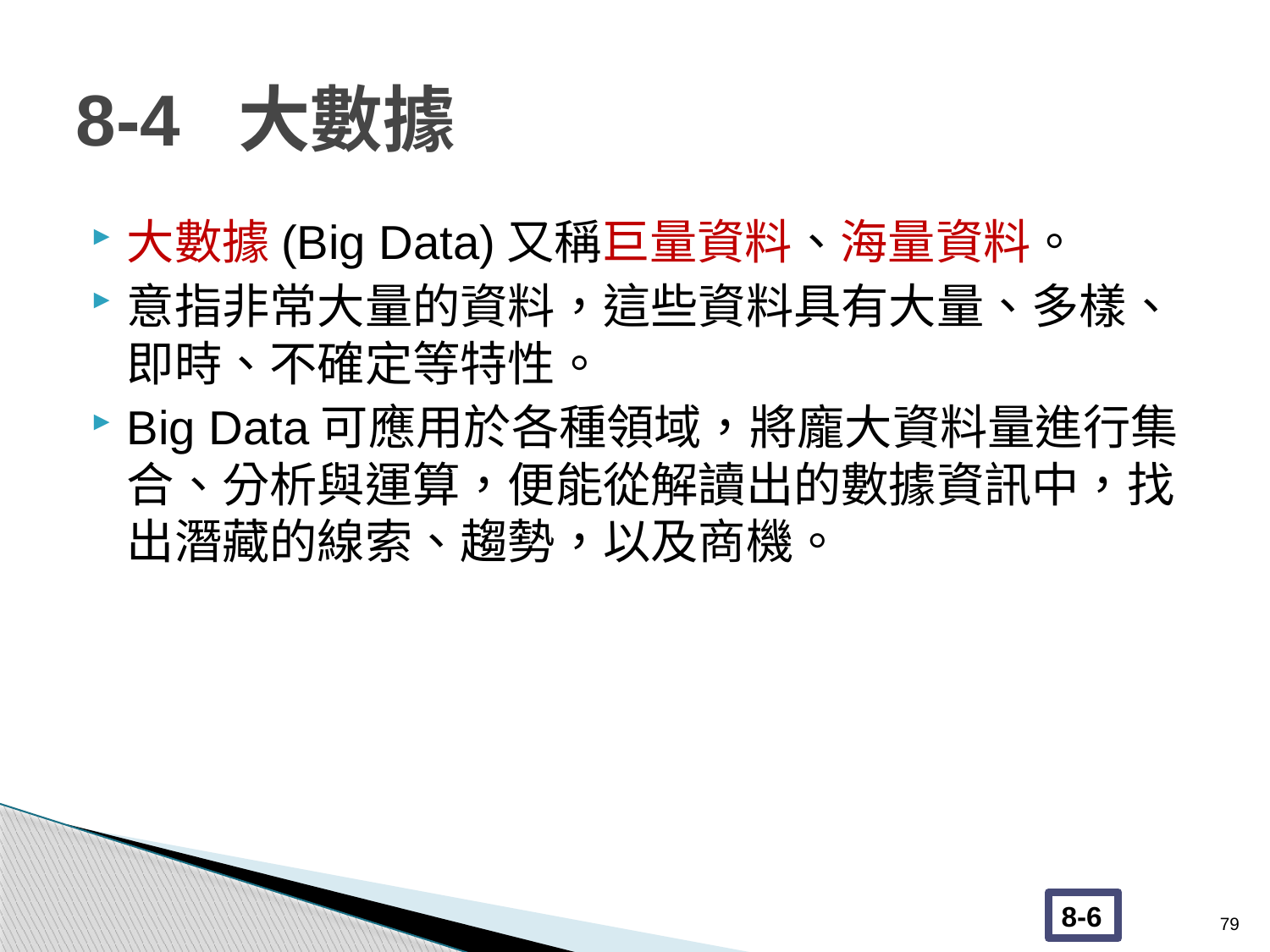

# 8-4  大數據
大數據(Big Data)又稱巨量資料、海量資料。
意指非常大量的資料，這些資料具有大量、多樣、即時、不確定等特性。
Big Data可應用於各種領域，將龐大資料量進行集合、分析與運算，便能從解讀出的數據資訊中，找出潛藏的線索、趨勢，以及商機。
79